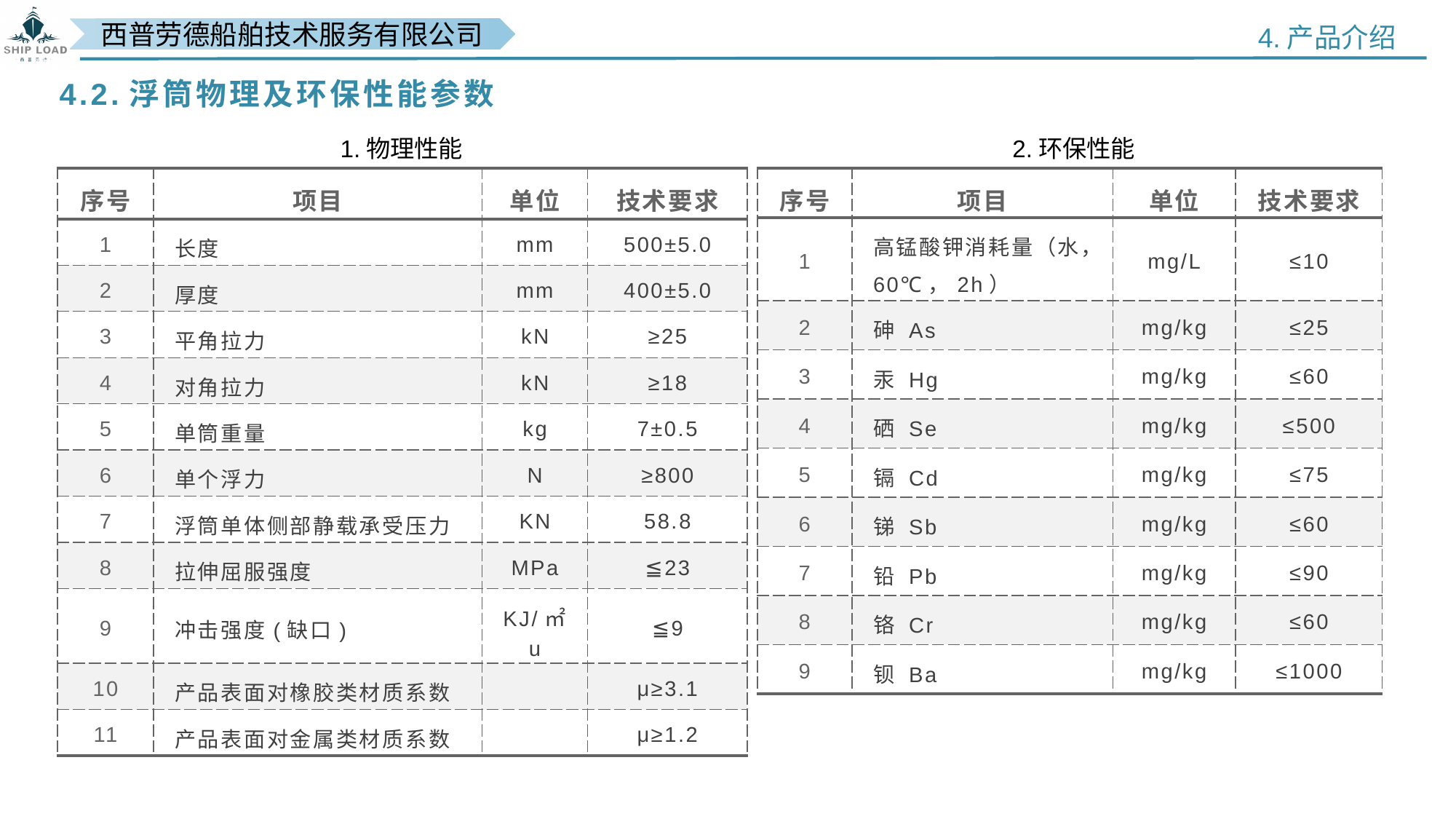

4.产品介绍
4.2.浮筒物理及环保性能参数
1.物理性能
2.环保性能
| 序号 | 项目 | 单位 | 技术要求 |
| --- | --- | --- | --- |
| 1 | 高锰酸钾消耗量（水，60℃，2h） | mg/L | ≤10 |
| 2 | 砷 As | mg/kg | ≤25 |
| 3 | 汞 Hg | mg/kg | ≤60 |
| 4 | 硒 Se | mg/kg | ≤500 |
| 5 | 镉 Cd | mg/kg | ≤75 |
| 6 | 锑 Sb | mg/kg | ≤60 |
| 7 | 铅 Pb | mg/kg | ≤90 |
| 8 | 铬 Cr | mg/kg | ≤60 |
| 9 | 钡 Ba | mg/kg | ≤1000 |
| 序号 | 项目 | 单位 | 技术要求 |
| --- | --- | --- | --- |
| 1 | 长度 | mm | 500±5.0 |
| 2 | 厚度 | mm | 400±5.0 |
| 3 | 平角拉力 | kN | ≥25 |
| 4 | 对角拉力 | kN | ≥18 |
| 5 | 单筒重量 | kg | 7±0.5 |
| 6 | 单个浮力 | N | ≥800 |
| 7 | 浮筒单体侧部静载承受压力 | KN | 58.8 |
| 8 | 拉伸屈服强度 | MPa | ≦23 |
| 9 | 冲击强度(缺口) | KJ/㎡u | ≦9 |
| 10 | 产品表面对橡胶类材质系数 |  | μ≥3.1 |
| 11 | 产品表面对金属类材质系数 |  | μ≥1.2 |